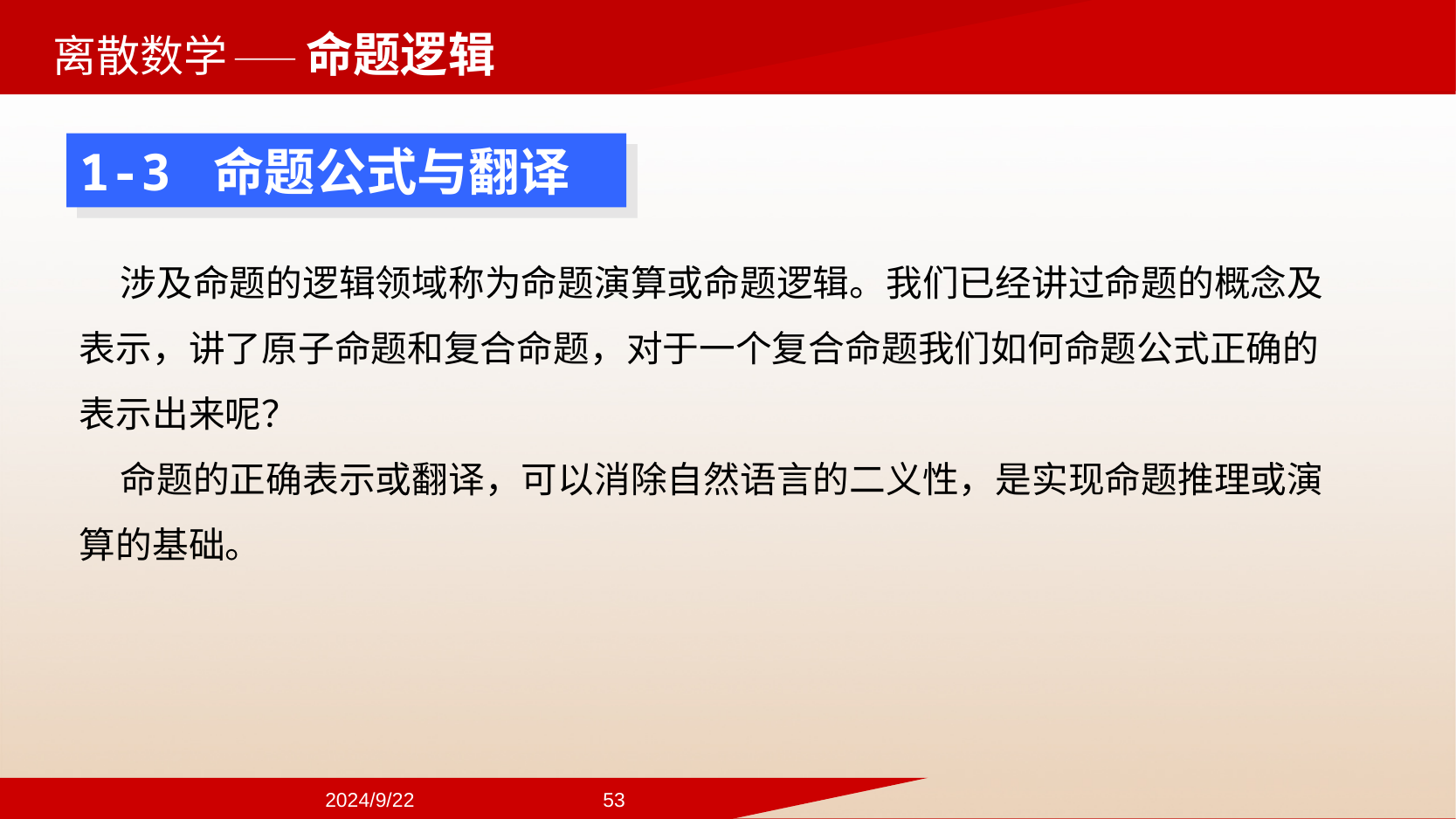

——命题逻辑
1-3 命题公式与翻译
    涉及命题的逻辑领域称为命题演算或命题逻辑。我们已经讲过命题的概念及表示，讲了原子命题和复合命题，对于一个复合命题我们如何命题公式正确的表示出来呢？
    命题的正确表示或翻译，可以消除自然语言的二义性，是实现命题推理或演算的基础。

2024/9/22
53